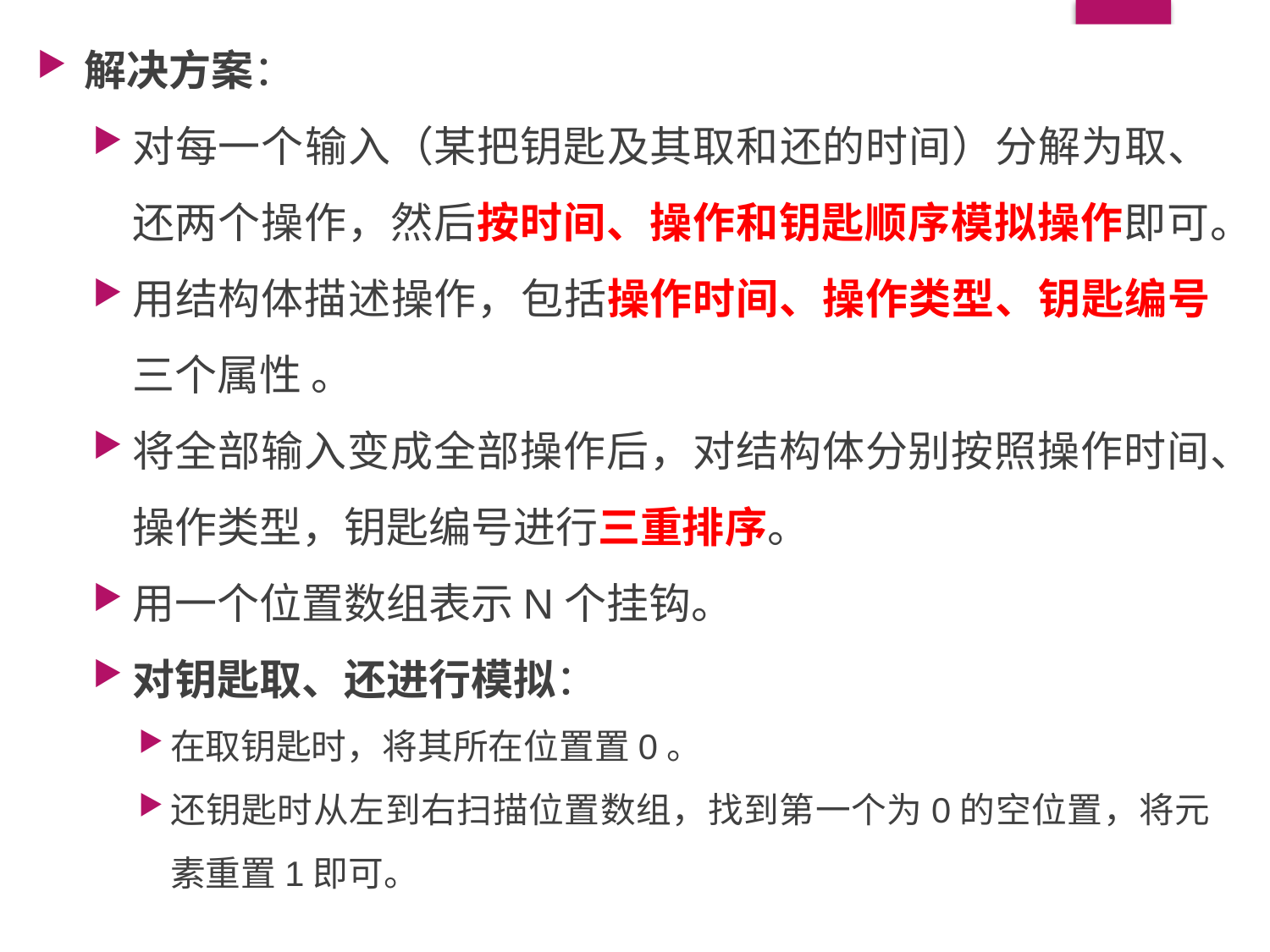

解决方案：
对每一个输入（某把钥匙及其取和还的时间）分解为取、还两个操作，然后按时间、操作和钥匙顺序模拟操作即可。
用结构体描述操作，包括操作时间、操作类型、钥匙编号三个属性 。
将全部输入变成全部操作后，对结构体分别按照操作时间、操作类型，钥匙编号进行三重排序。
用一个位置数组表示N个挂钩。
对钥匙取、还进行模拟：
在取钥匙时，将其所在位置置0。
还钥匙时从左到右扫描位置数组，找到第一个为0的空位置，将元素重置1即可。
#